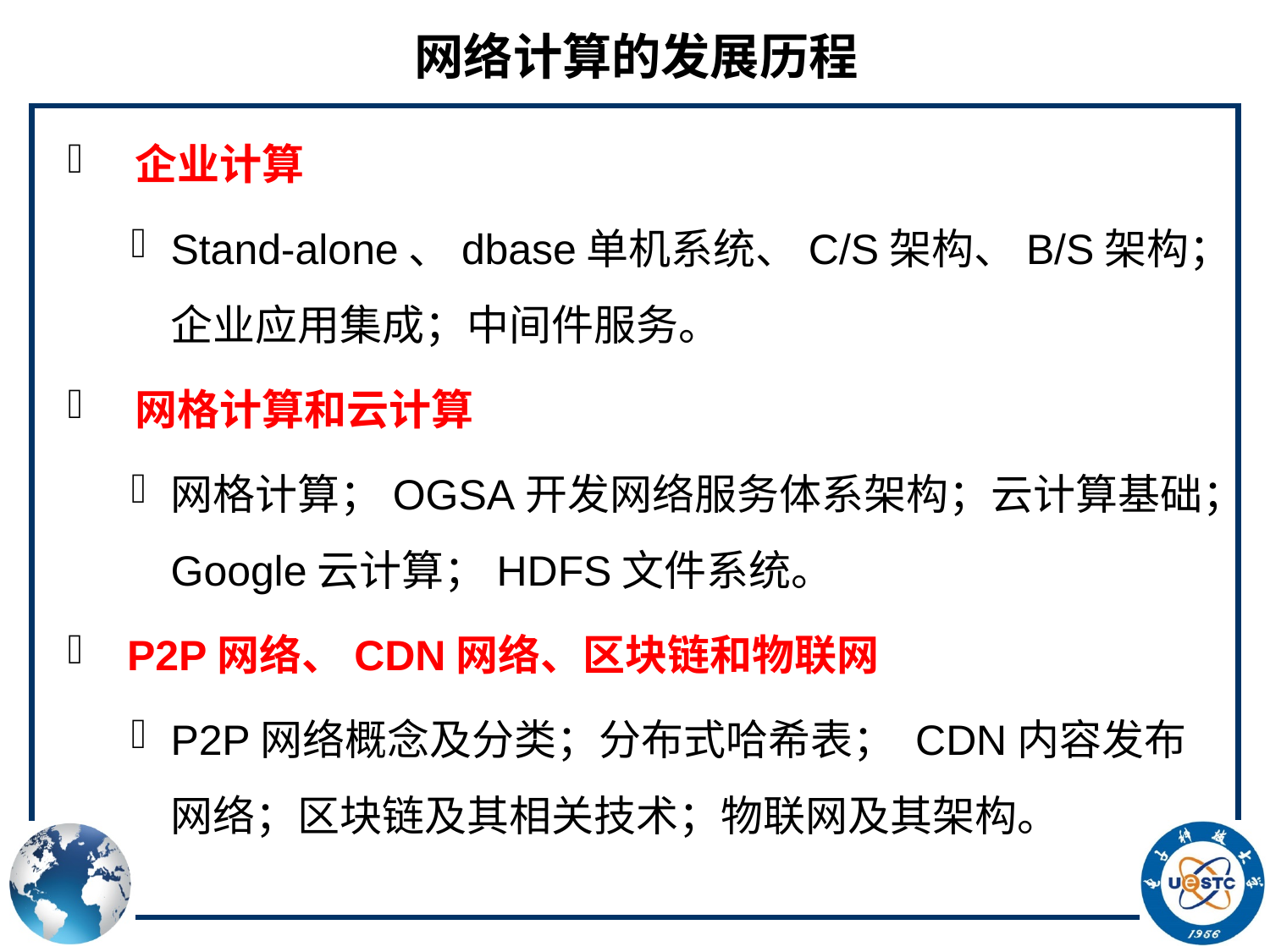

# 网络计算的发展历程
 企业计算
Stand-alone、dbase单机系统、C/S架构、B/S架构；企业应用集成；中间件服务。
 网格计算和云计算
网格计算；OGSA开发网络服务体系架构；云计算基础；Google云计算；HDFS文件系统。
 P2P网络、CDN网络、区块链和物联网
P2P网络概念及分类；分布式哈希表； CDN内容发布网络；区块链及其相关技术；物联网及其架构。